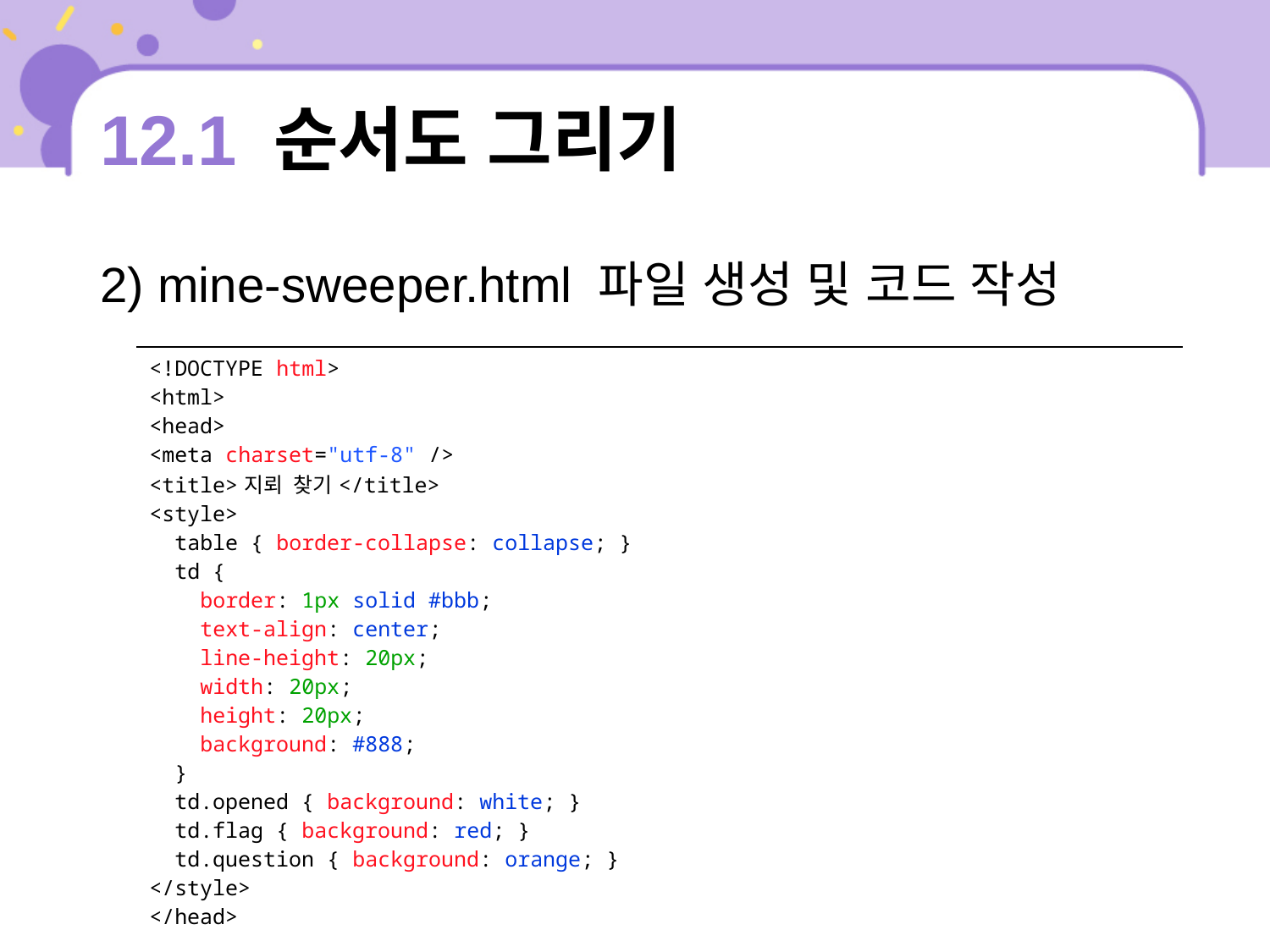

# 12.1 순서도 그리기
2) mine-sweeper.html 파일 생성 및 코드 작성

| <!DOCTYPE html> <html> <head> <meta charset="utf-8" /> <title>지뢰 찾기</title> <style> table { border-collapse: collapse; } td { border: 1px solid #bbb; text-align: center; line-height: 20px; width: 20px; height: 20px; background: #888; } td.opened { background: white; } td.flag { background: red; } td.question { background: orange; } </style> </head> |
| --- |